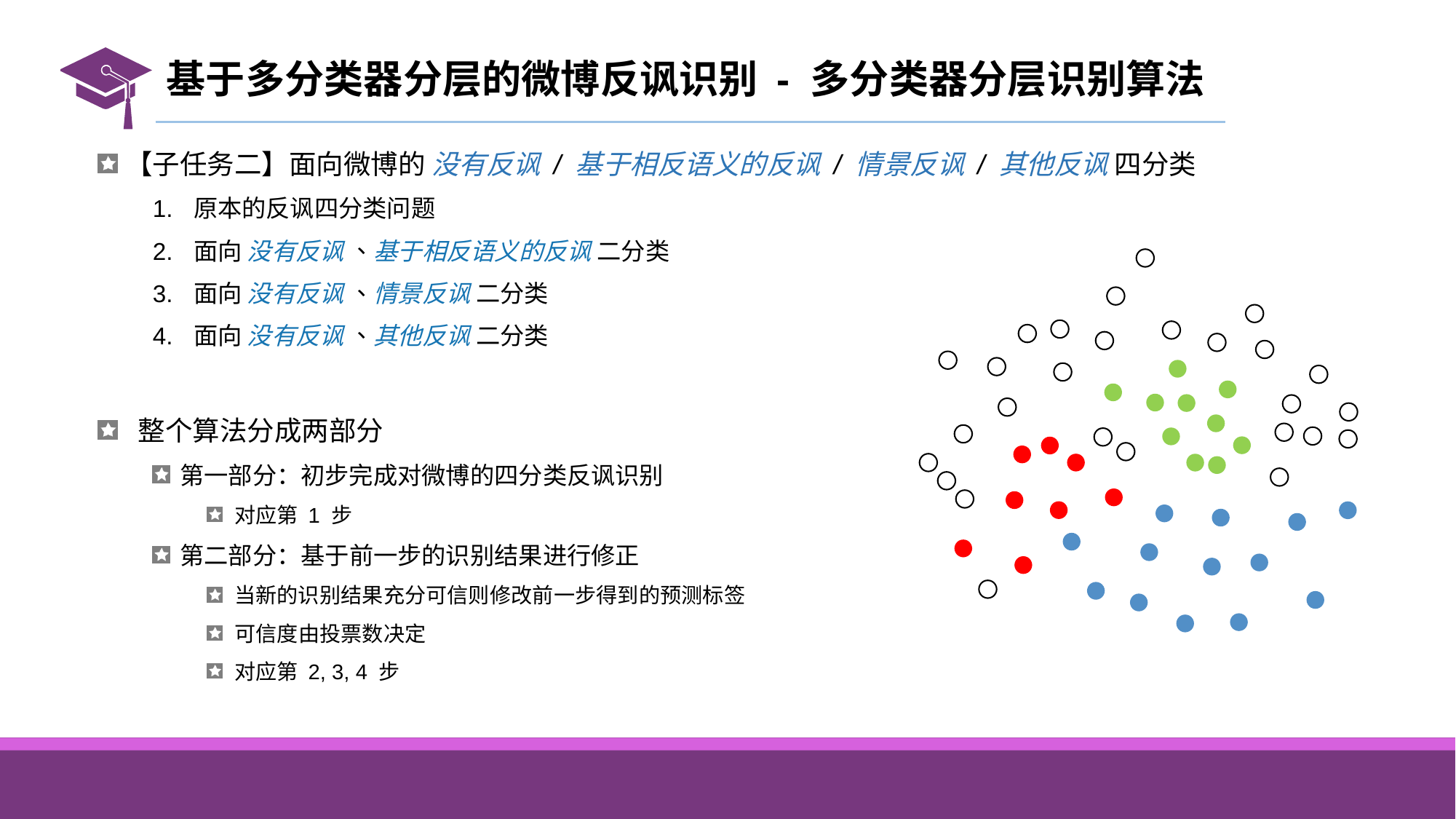

# 基于多分类器分层的微博反讽识别 - 多分类器分层识别算法

【子任务二】面向微博的 没有反讽 / 基于相反语义的反讽 / 情景反讽 / 其他反讽 四分类
原本的反讽四分类问题
面向 没有反讽 、基于相反语义的反讽 二分类
面向 没有反讽 、情景反讽 二分类
面向 没有反讽 、其他反讽 二分类

 整个算法分成两部分
第一部分：初步完成对微博的四分类反讽识别
对应第 1 步
第二部分：基于前一步的识别结果进行修正
当新的识别结果充分可信则修改前一步得到的预测标签
可信度由投票数决定
对应第 2, 3, 4 步